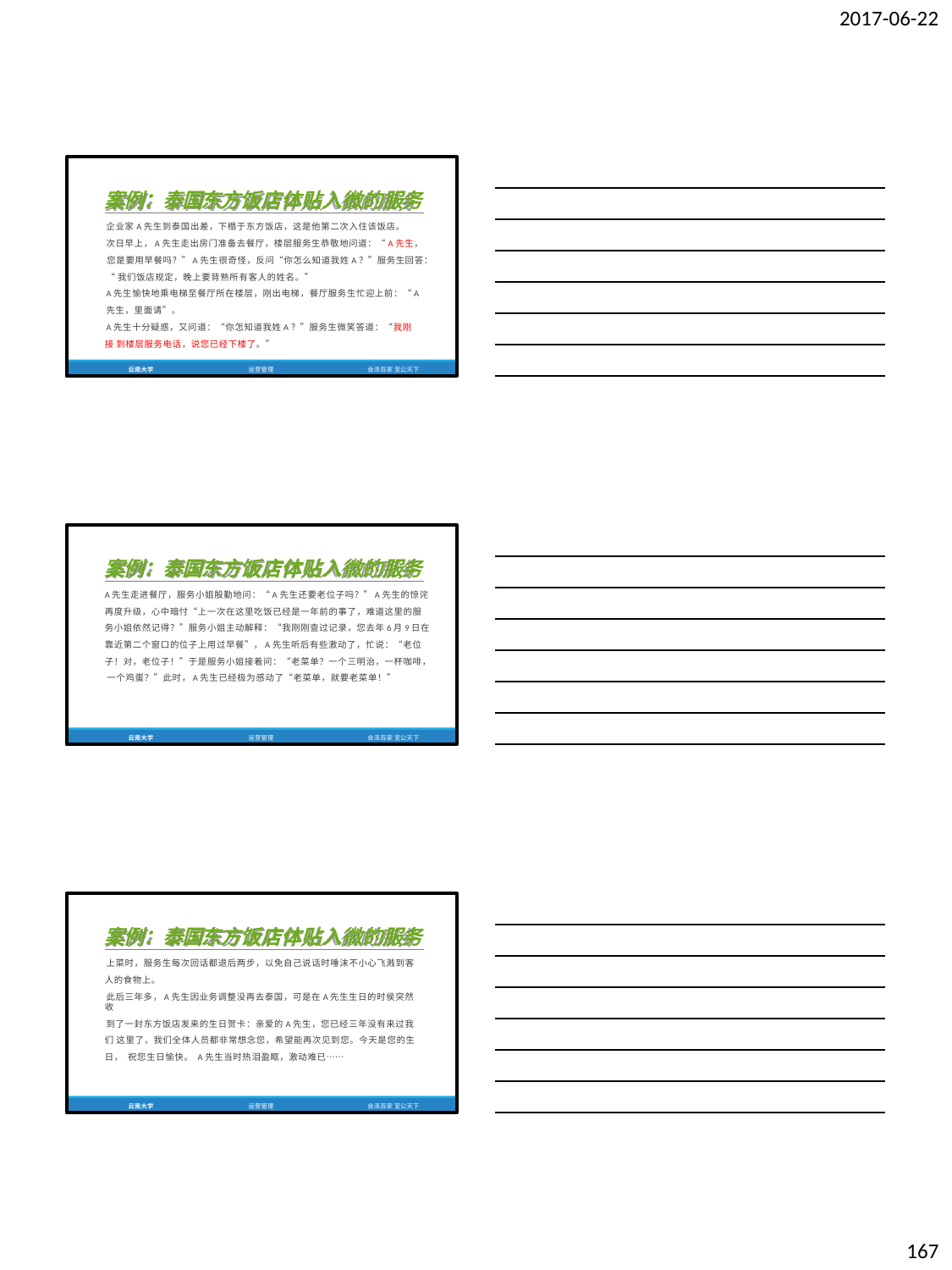

2017-06-22

案例：泰国东方饭店体贴入微的服务
企业家A先生到泰国出差，下榻于东方饭店，这是他第二次入住该饭店。
次日早上，A先生走出房门准备去餐厅，楼层服务生恭敬地问道：“A先生，  您是要用早餐吗？”A先生很奇怪，反问“你怎么知道我姓A？”服务生回答：
“我们饭店规定，晚上要背熟所有客人的姓名。”
A先生愉快地乘电梯至餐厅所在楼层，刚出电梯，餐厅服务生忙迎上前：“A
先生，里面请”。
A先生十分疑惑，又问道：“你怎知道我姓A？”服务生微笑答道：“我刚接 到楼层服务电话，说您已经下楼了。”

云南大学
运营管理
会泽百家 至公天下

案例：泰国东方饭店体贴入微的服务
A先生走进餐厅，服务小姐殷勤地问：“A先生还要老位子吗？”A先生的惊诧 再度升级，心中暗忖“上一次在这里吃饭已经是一年前的事了，难道这里的服 务小姐依然记得？”服务小姐主动解释：“我刚刚查过记录，您去年6月9日在 靠近第二个窗口的位子上用过早餐”，A先生听后有些激动了，忙说：“老位 子！对，老位子！”于是服务小姐接着问：“老菜单？一个三明治，一杯咖啡，  一个鸡蛋？”此时，A先生已经极为感动了“老菜单，就要老菜单！”

云南大学
运营管理
会泽百家 至公天下

案例：泰国东方饭店体贴入微的服务
上菜时，服务生每次回话都退后两步，以免自己说话时唾沫不小心飞溅到客 人的食物上。
此后三年多，A先生因业务调整没再去泰国，可是在A先生生日的时侯突然收
到了一封东方饭店发来的生日贺卡：亲爱的A先生，您已经三年没有来过我们 这里了，我们全体人员都非常想念您，希望能再次见到您。今天是您的生日，  祝您生日愉快。 A先生当时热泪盈眶，激动难已……

云南大学
运营管理
会泽百家 至公天下

167